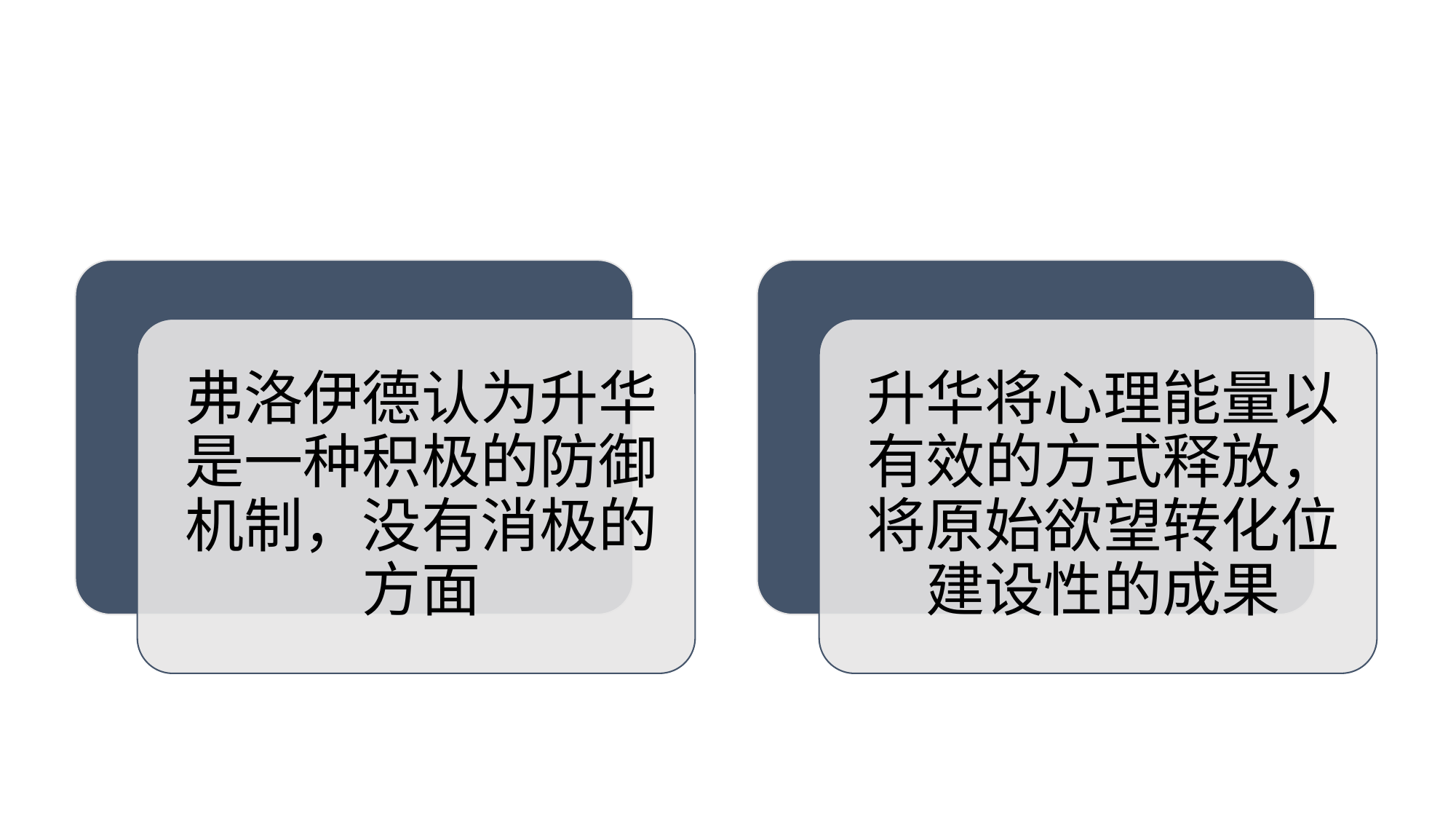

#
弗洛伊德认为升华是一种积极的防御机制，没有消极的方面
升华将心理能量以有效的方式释放，将原始欲望转化位建设性的成果